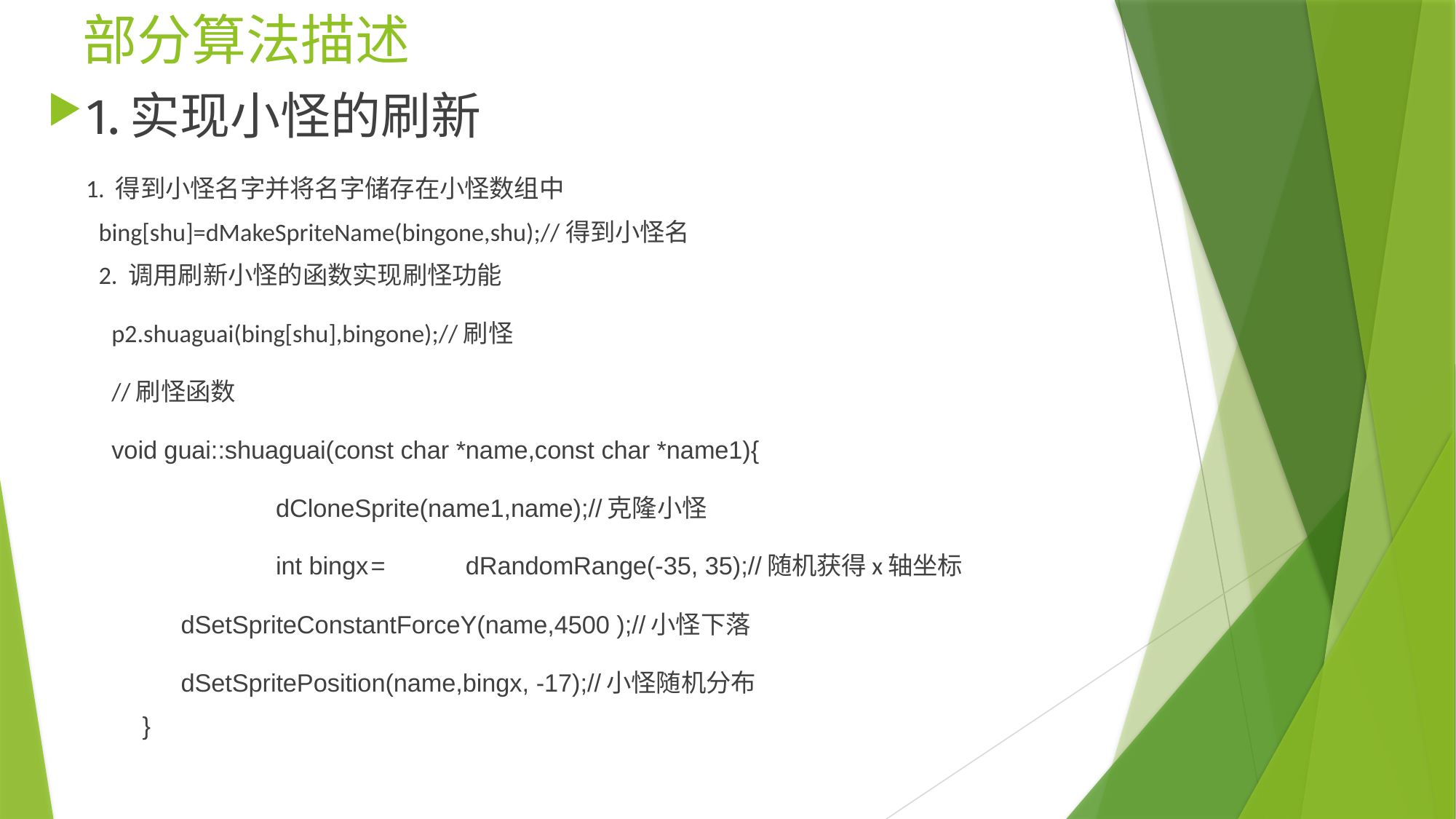

# 部分算法描述
1.实现小怪的刷新
	1. 得到小怪名字并将名字储存在小怪数组中
	bing[shu]=dMakeSpriteName(bingone,shu);//得到小怪名
2. 调用刷新小怪的函数实现刷怪功能
	p2.shuaguai(bing[shu],bingone);//刷怪
	//刷怪函数
	void guai::shuaguai(const char *name,const char *name1){
   	 	dCloneSprite(name1,name);//克隆小怪
   	 	int bingx	=	dRandomRange(-35, 35);//随机获得x轴坐标
    		dSetSpriteConstantForceY(name,4500 );//小怪下落
    		dSetSpritePosition(name,bingx, -17);//小怪随机分布
		}